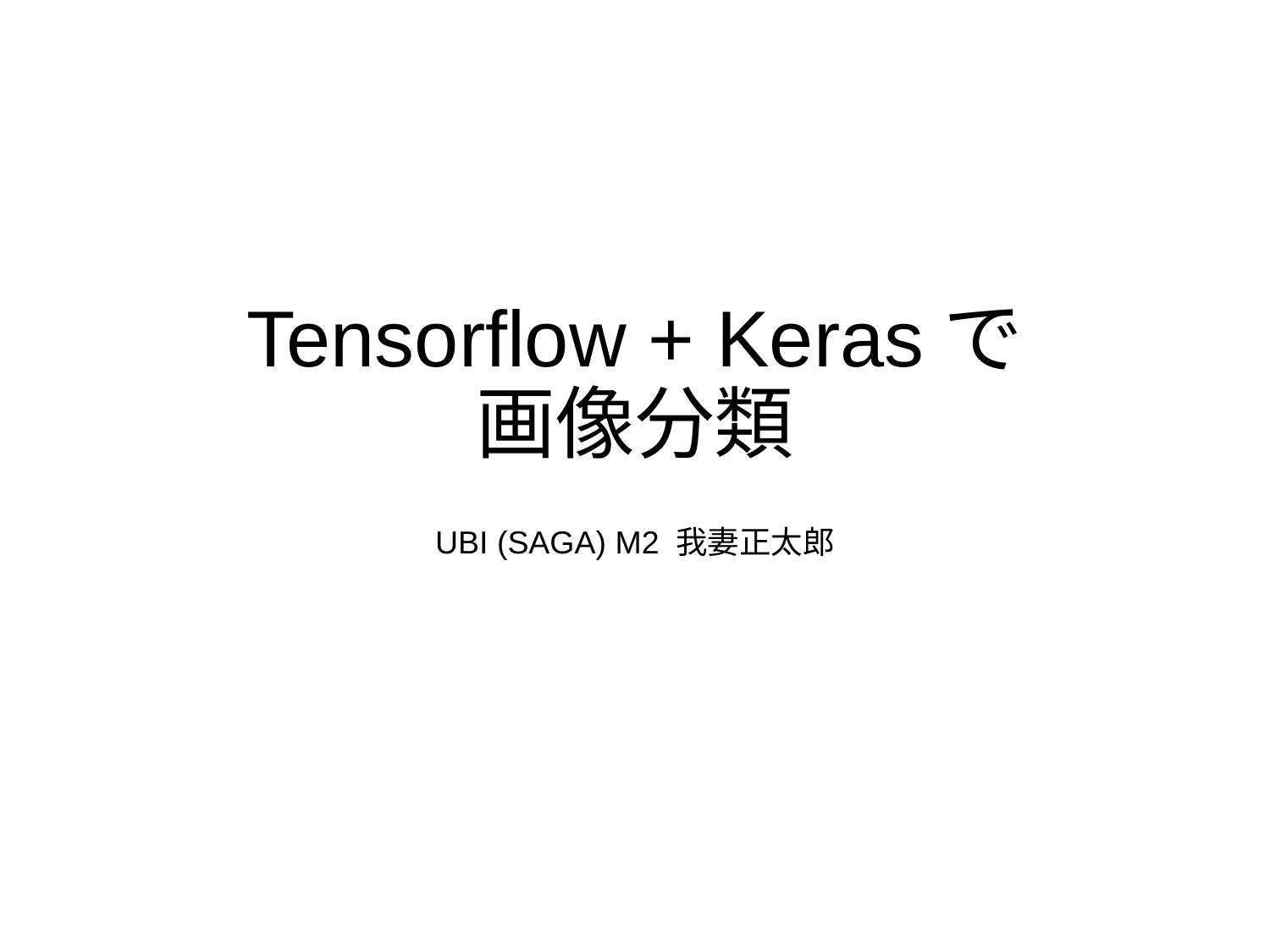

# Tensorflow + Kerasで 画像分類
UBI (SAGA) M2 我妻正太郎